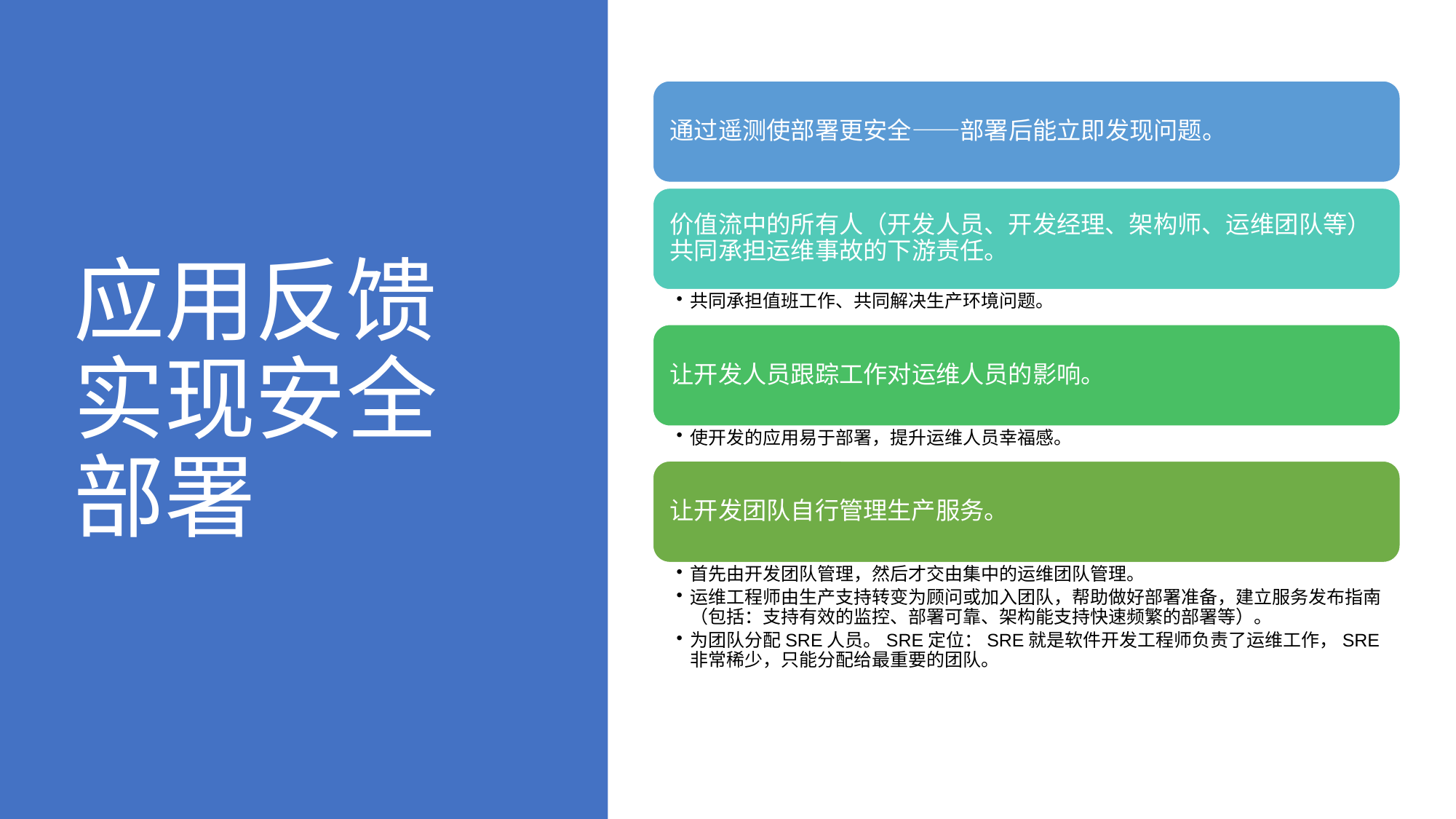

# 应用反馈实现安全部署
通过遥测使部署更安全——部署后能立即发现问题。
价值流中的所有人（开发人员、开发经理、架构师、运维团队等）共同承担运维事故的下游责任。
共同承担值班工作、共同解决生产环境问题。
让开发人员跟踪工作对运维人员的影响。
使开发的应用易于部署，提升运维人员幸福感。
让开发团队自行管理生产服务。
首先由开发团队管理，然后才交由集中的运维团队管理。
运维工程师由生产支持转变为顾问或加入团队，帮助做好部署准备，建立服务发布指南（包括：支持有效的监控、部署可靠、架构能支持快速频繁的部署等）。
为团队分配SRE人员。SRE定位：SRE就是软件开发工程师负责了运维工作，SRE非常稀少，只能分配给最重要的团队。